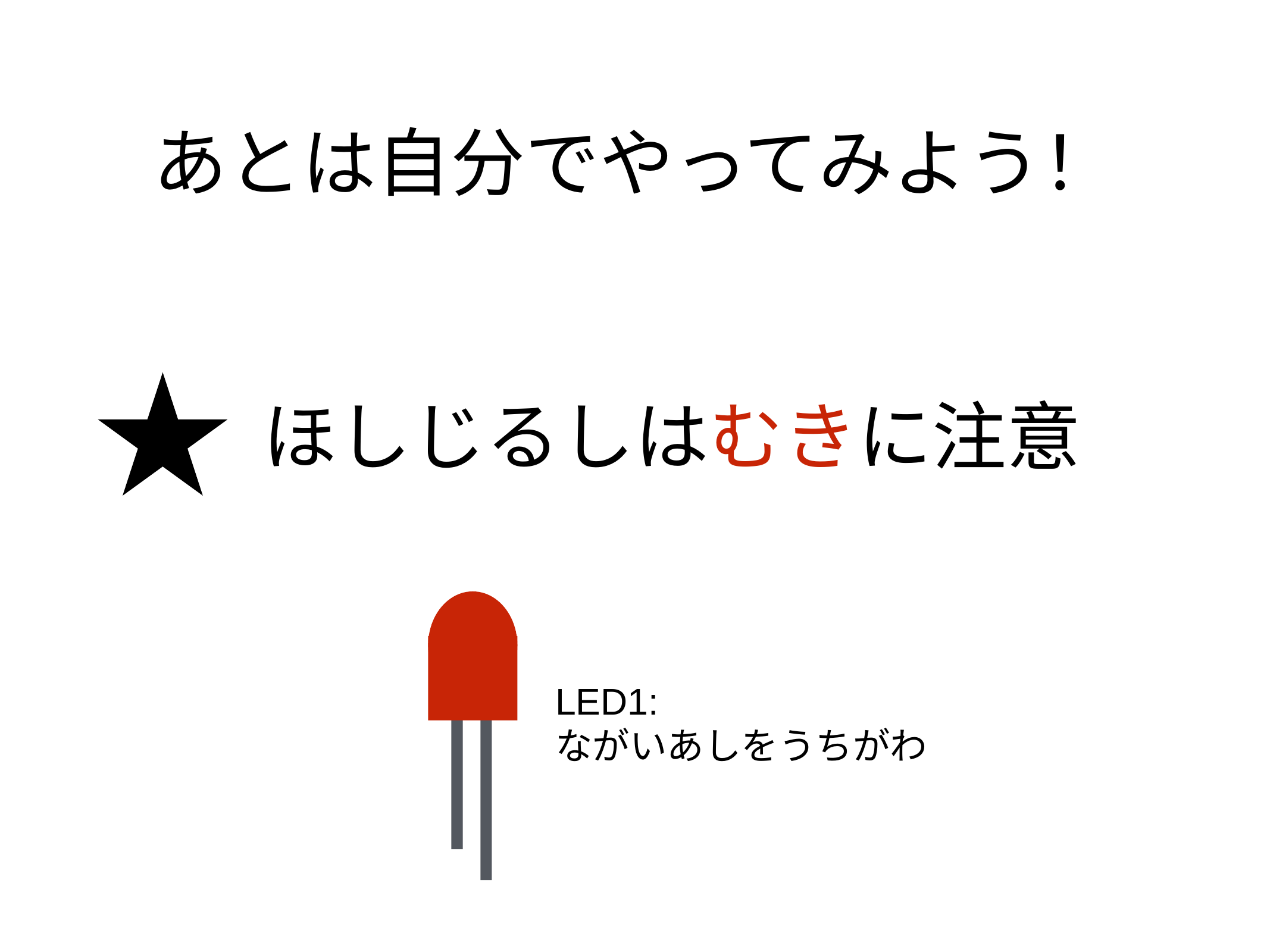

あとは自分でやってみよう！
# ほしじるしはむきに注意

LED1:
ながいあしをうちがわ